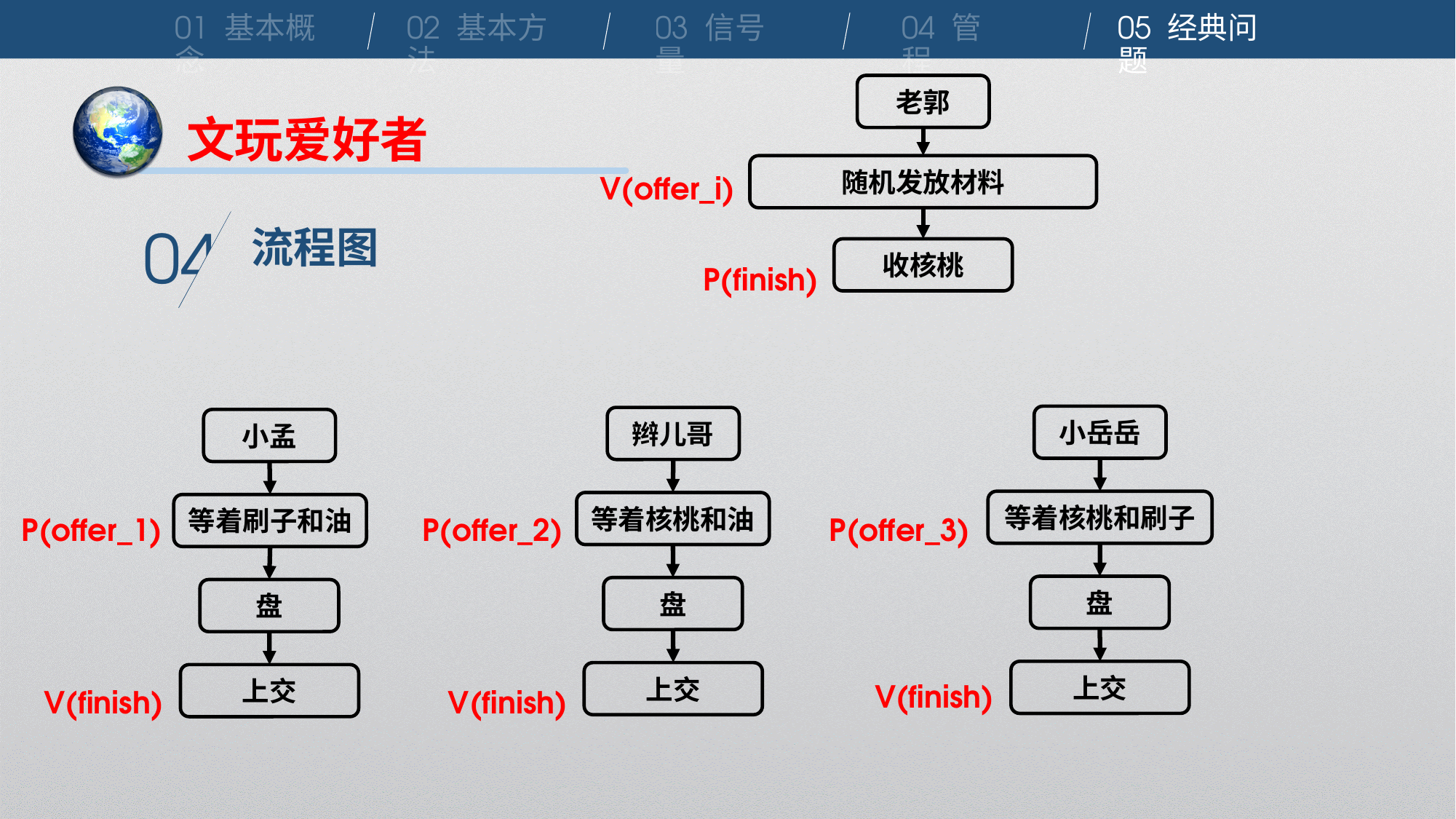

01 基本概念
02 基本方法
03 信号量
04 管程
05 经典问题
老郭
文玩爱好者
V(offer_i)
随机发放材料
流程图

04
P(finish)
收核桃
小岳岳
辫儿哥
小孟
P(offer_2)
P(offer_3)
P(offer_1)
等着核桃和刷子
等着核桃和油
等着刷子和油
盘
盘
盘
V(finish)
V(finish)
V(finish)
上交
上交
上交